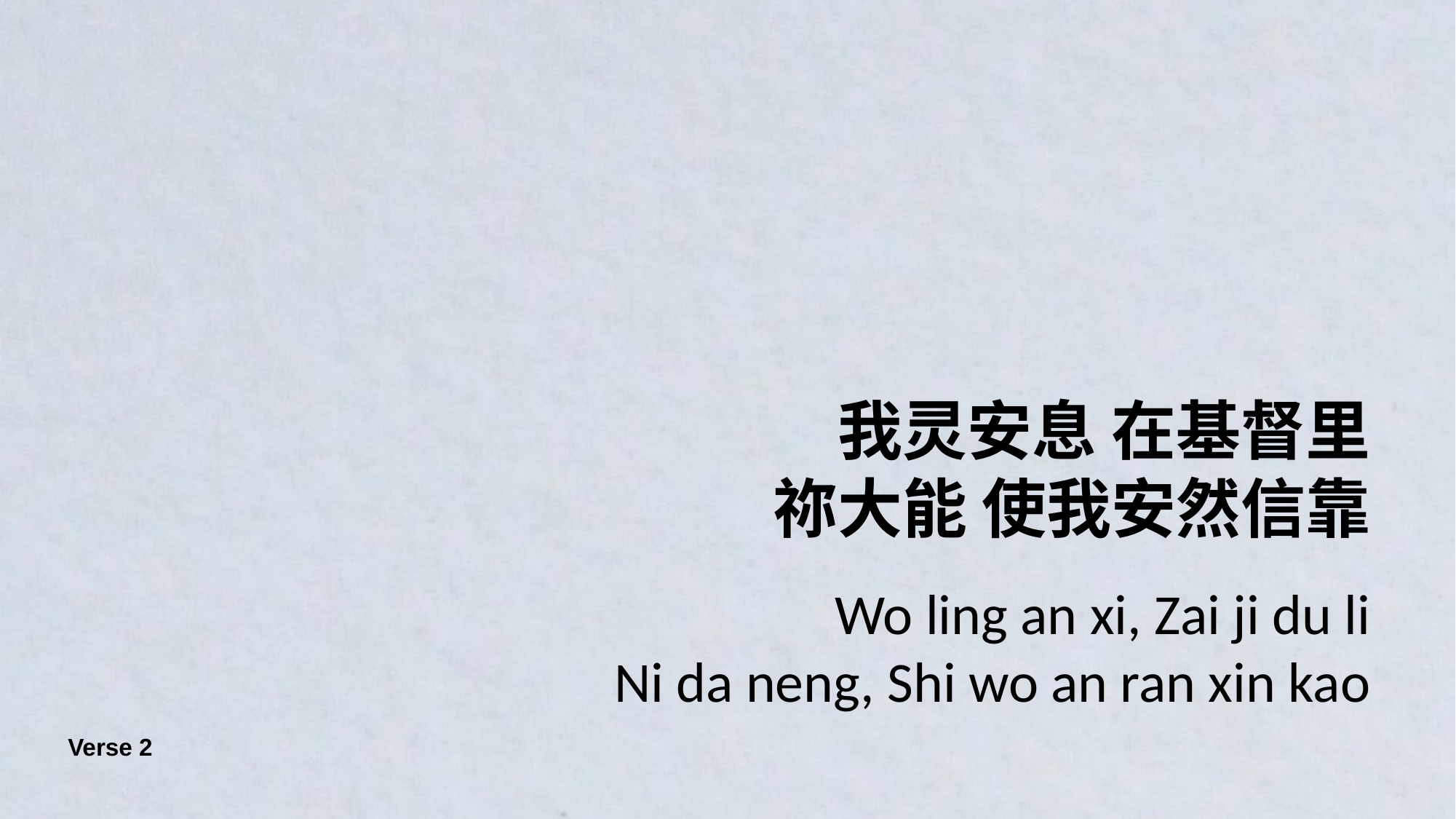

我灵安息 在基督里
祢大能 使我安然信靠
Wo ling an xi, Zai ji du li
Ni da neng, Shi wo an ran xin kao

Verse 2